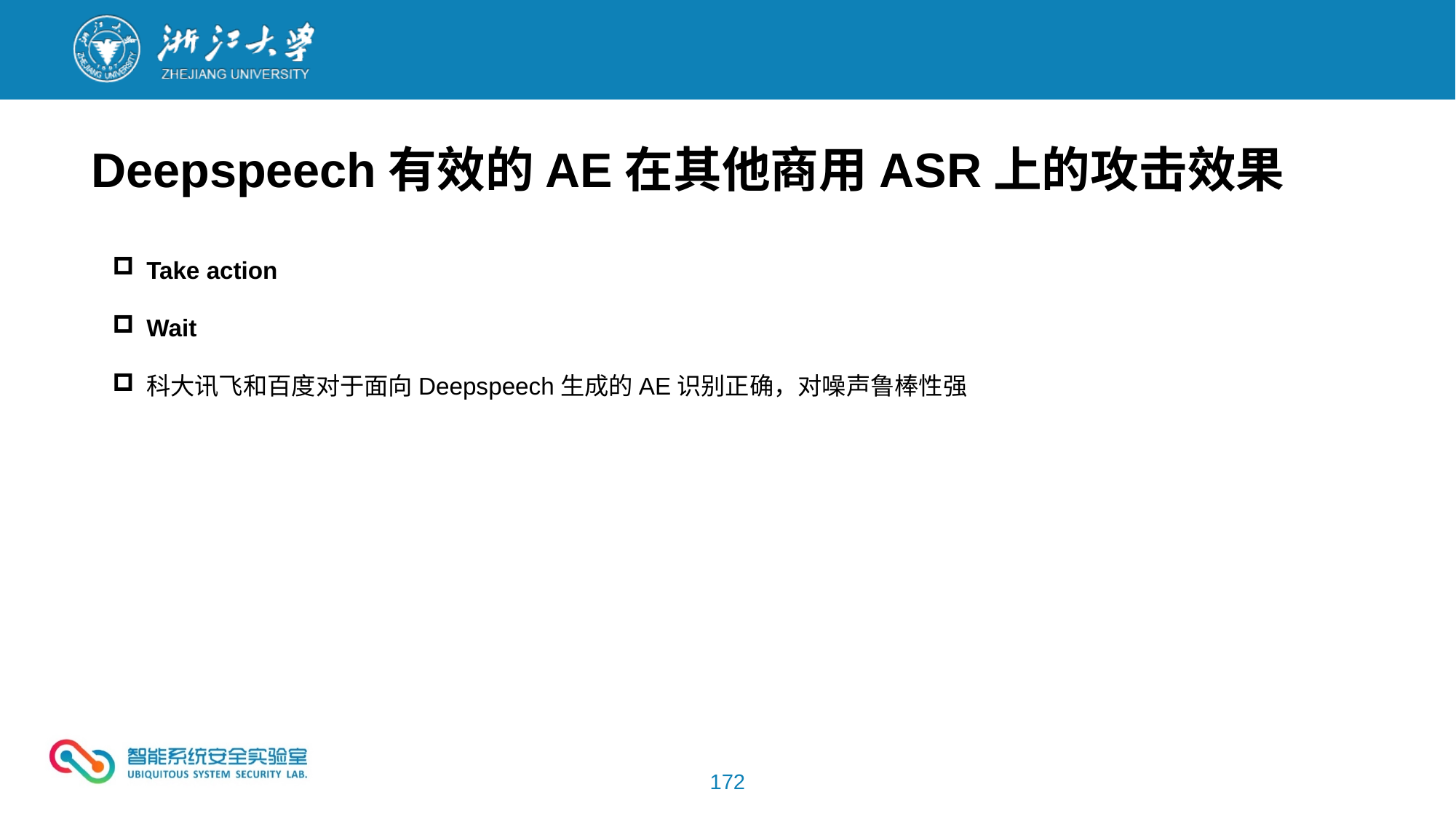

Deepspeech有效的AE在其他商用ASR上的攻击效果
Take action
Wait
科大讯飞和百度对于面向Deepspeech生成的AE识别正确，对噪声鲁棒性强